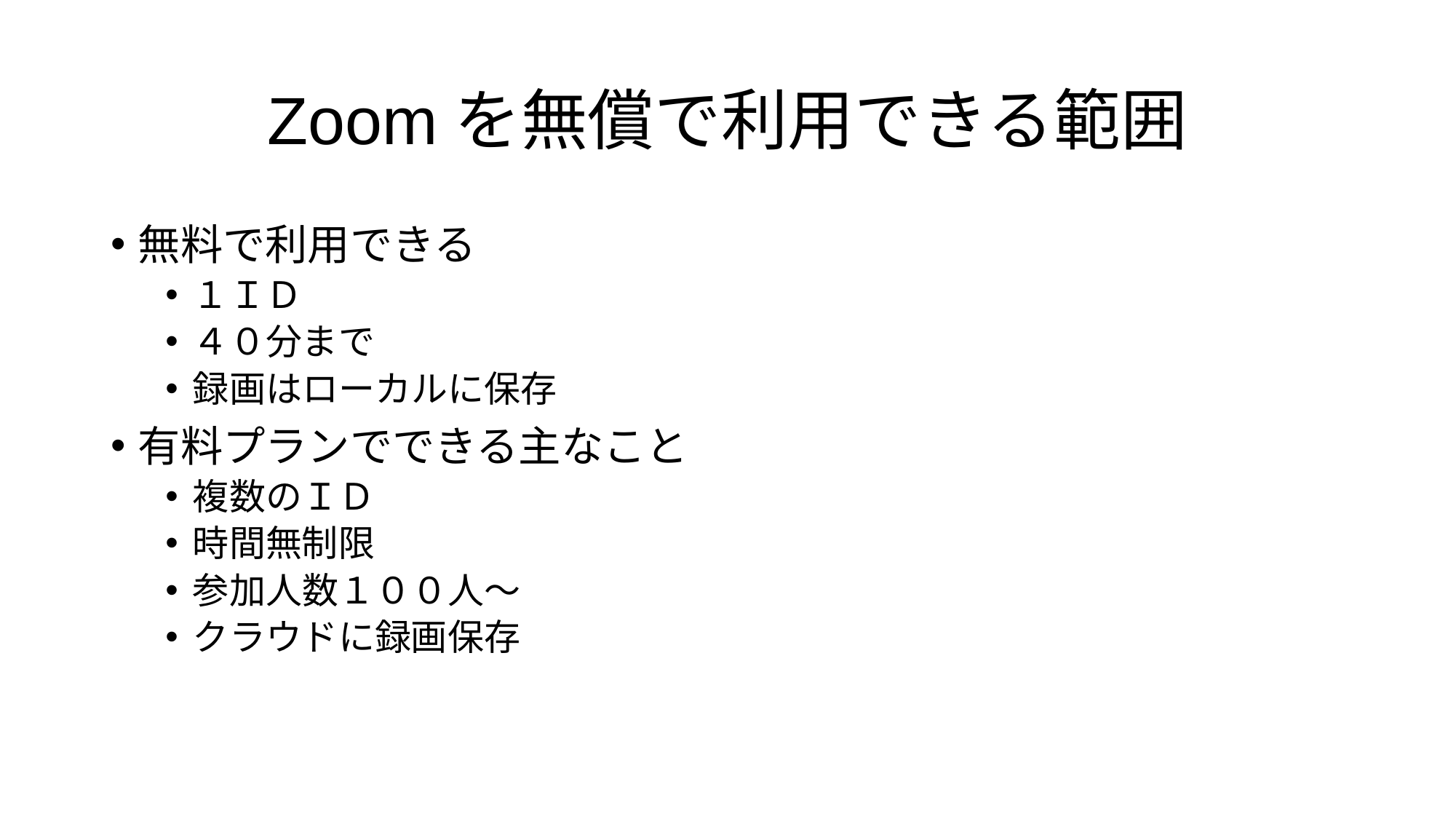

# Zoomを無償で利用できる範囲
無料で利用できる
１ＩＤ
４０分まで
録画はローカルに保存
有料プランでできる主なこと
複数のＩＤ
時間無制限
参加人数１００人～
クラウドに録画保存